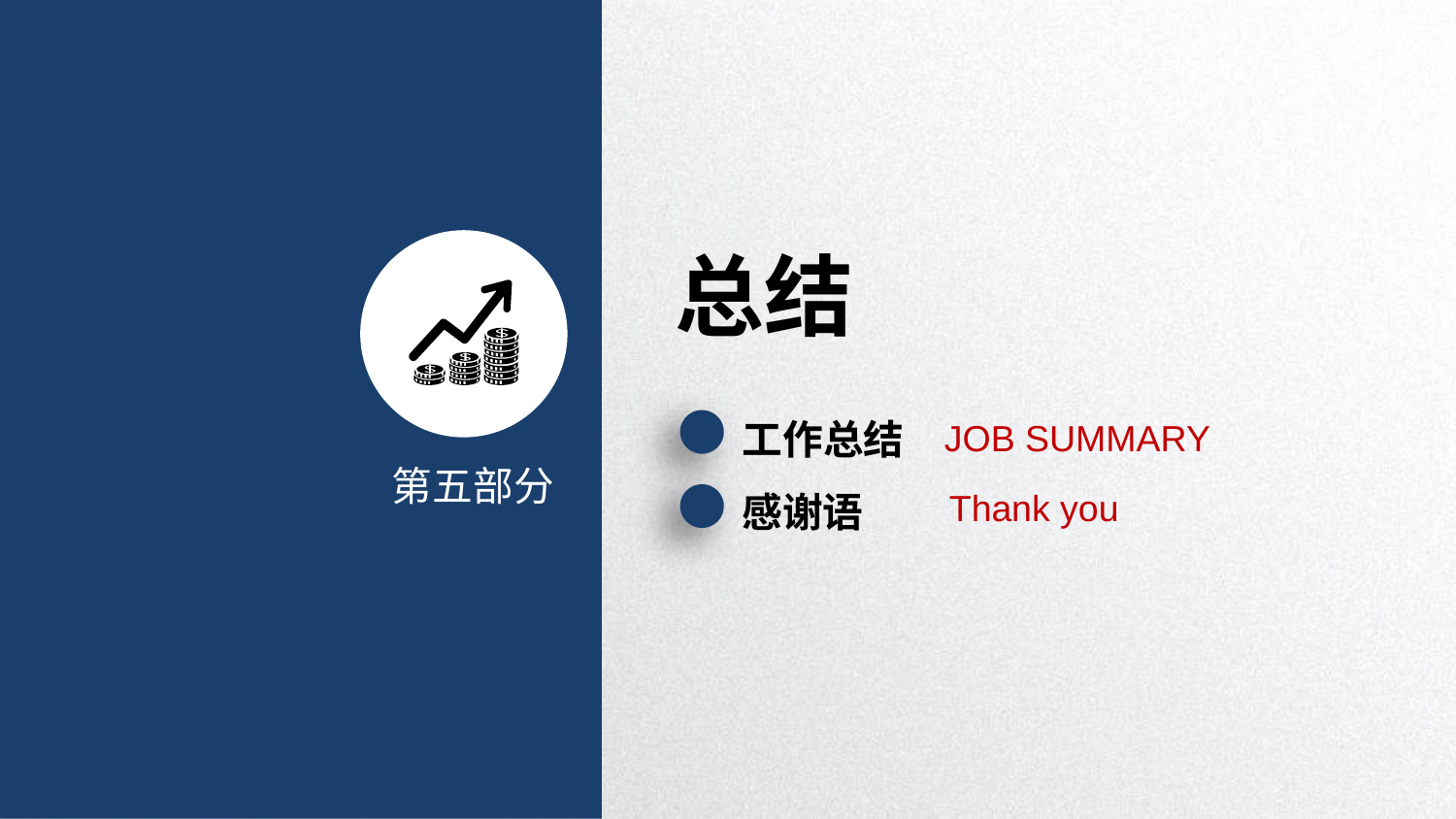

总结
工作总结
JOB SUMMARY

第五部分
Thank you
感谢语